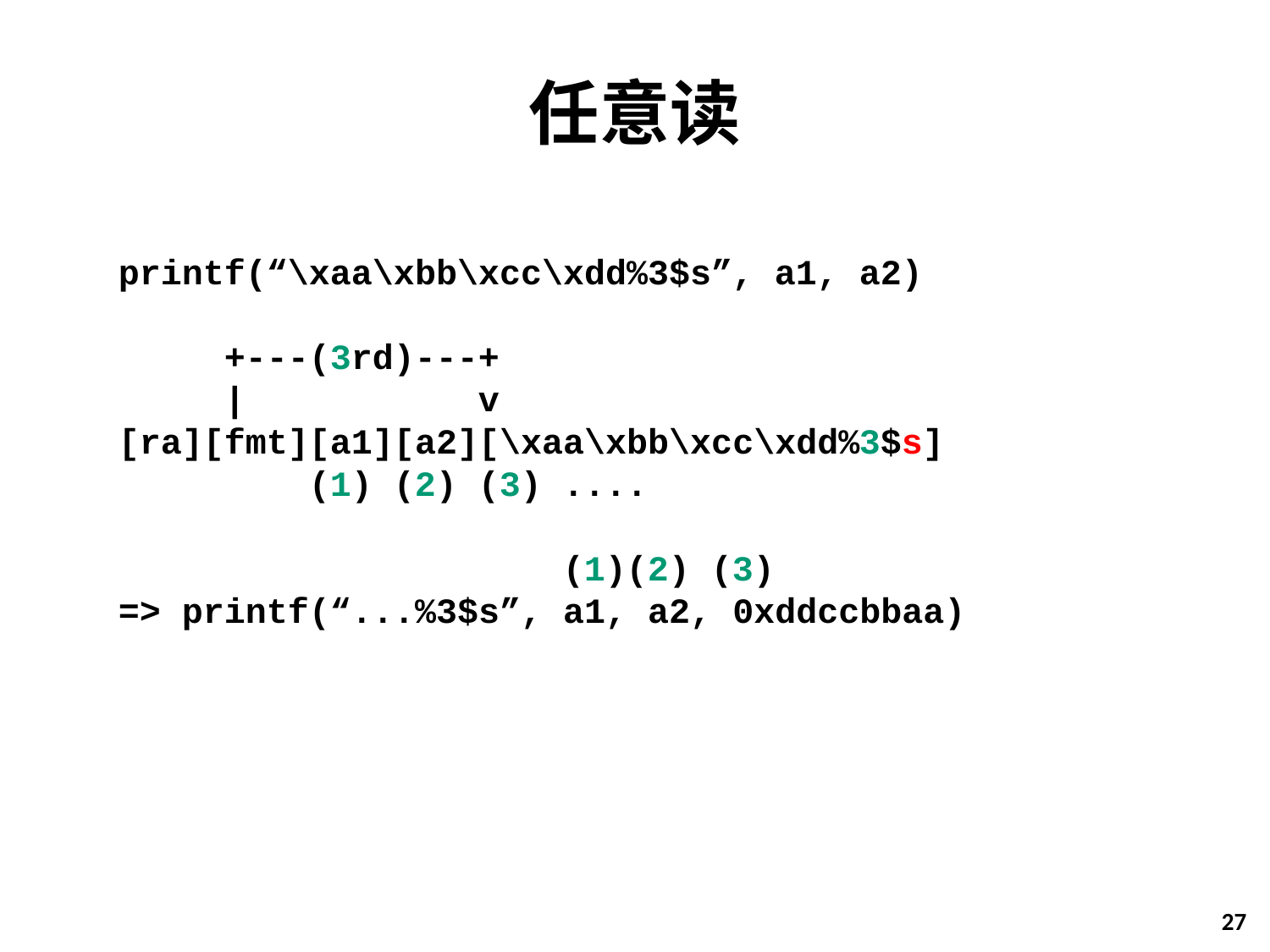

# 任意读
printf(“\xaa\xbb\xcc\xdd%3$s”, a1, a2)

     +---(3rd)---+
     |           v
[ra][fmt][a1][a2][\xaa\xbb\xcc\xdd%3$s]
         (1) (2) (3) ....

                     (1)(2) (3)
=> printf(“...%3$s”, a1, a2, 0xddccbbaa)
27